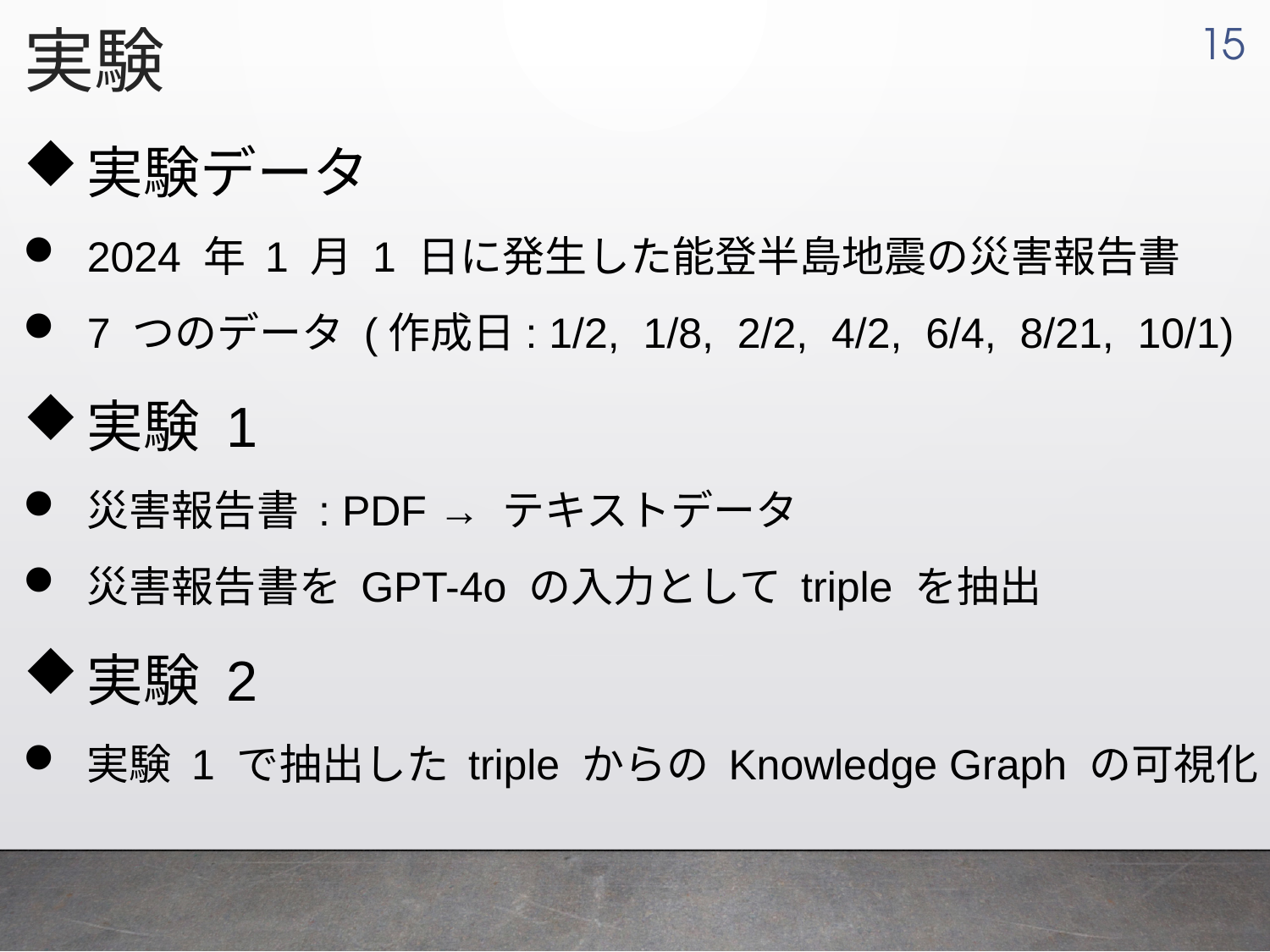

実験
15
実験データ
2024 年 1 月 1 日に発生した能登半島地震の災害報告書
7 つのデータ (作成日: 1/2,  1/8,  2/2,  4/2,  6/4,  8/21,  10/1)
実験 1
災害報告書 : PDF → テキストデータ
災害報告書を GPT-4o の入力として triple を抽出
実験 2
実験 1 で抽出した triple からの Knowledge Graph の可視化